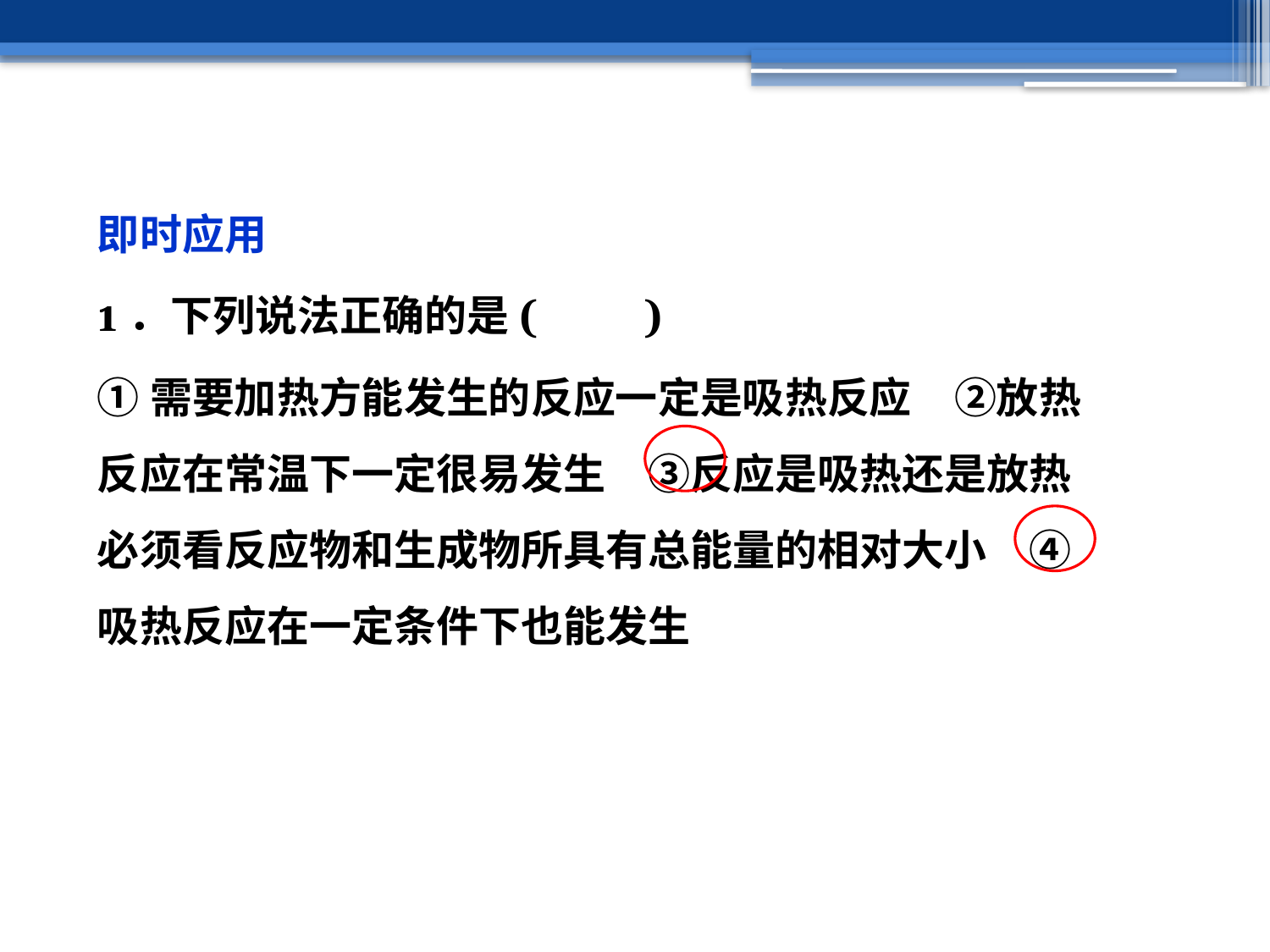

即时应用
1．下列说法正确的是(　　)
①需要加热方能发生的反应一定是吸热反应　②放热反应在常温下一定很易发生　③反应是吸热还是放热必须看反应物和生成物所具有总能量的相对大小　④吸热反应在一定条件下也能发生